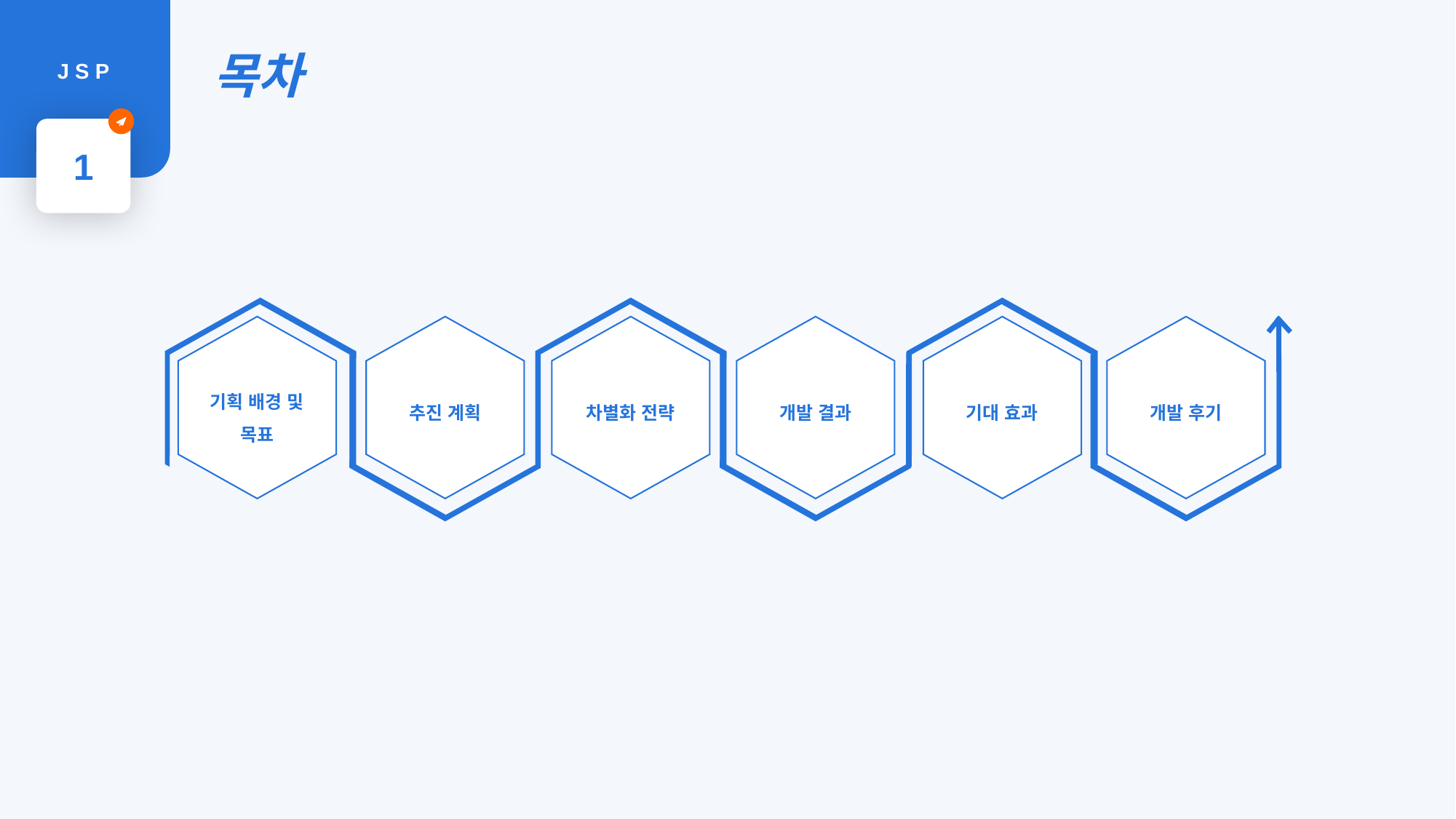

목차
J S P

1

기획 배경 및 목표

차별화 전략

기대 효과

추진 계획

개발 결과

개발 후기